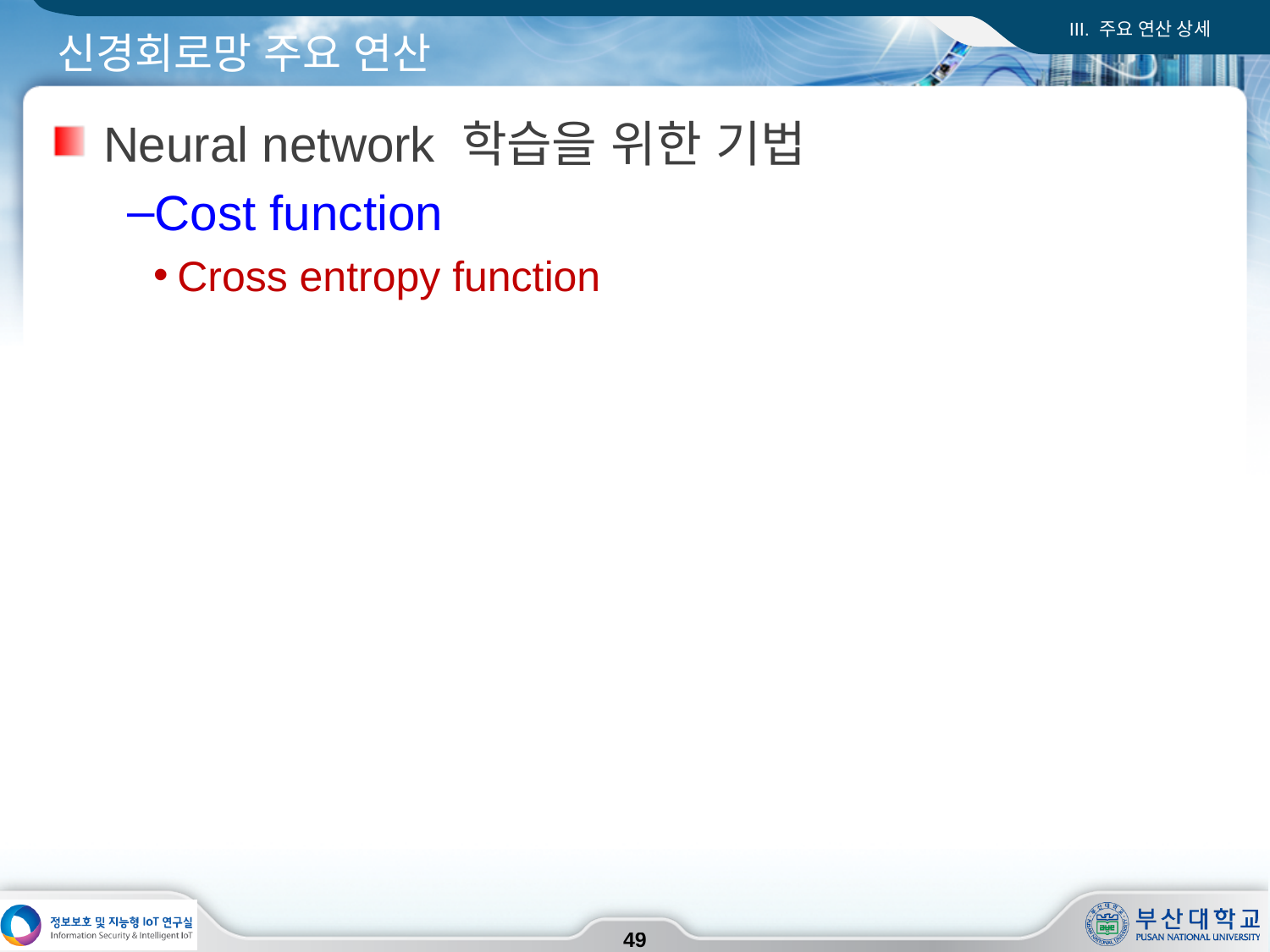

III. 주요 연산 상세
신경회로망 주요 연산
Neural network 학습을 위한 기법
Cost function
Cross entropy function